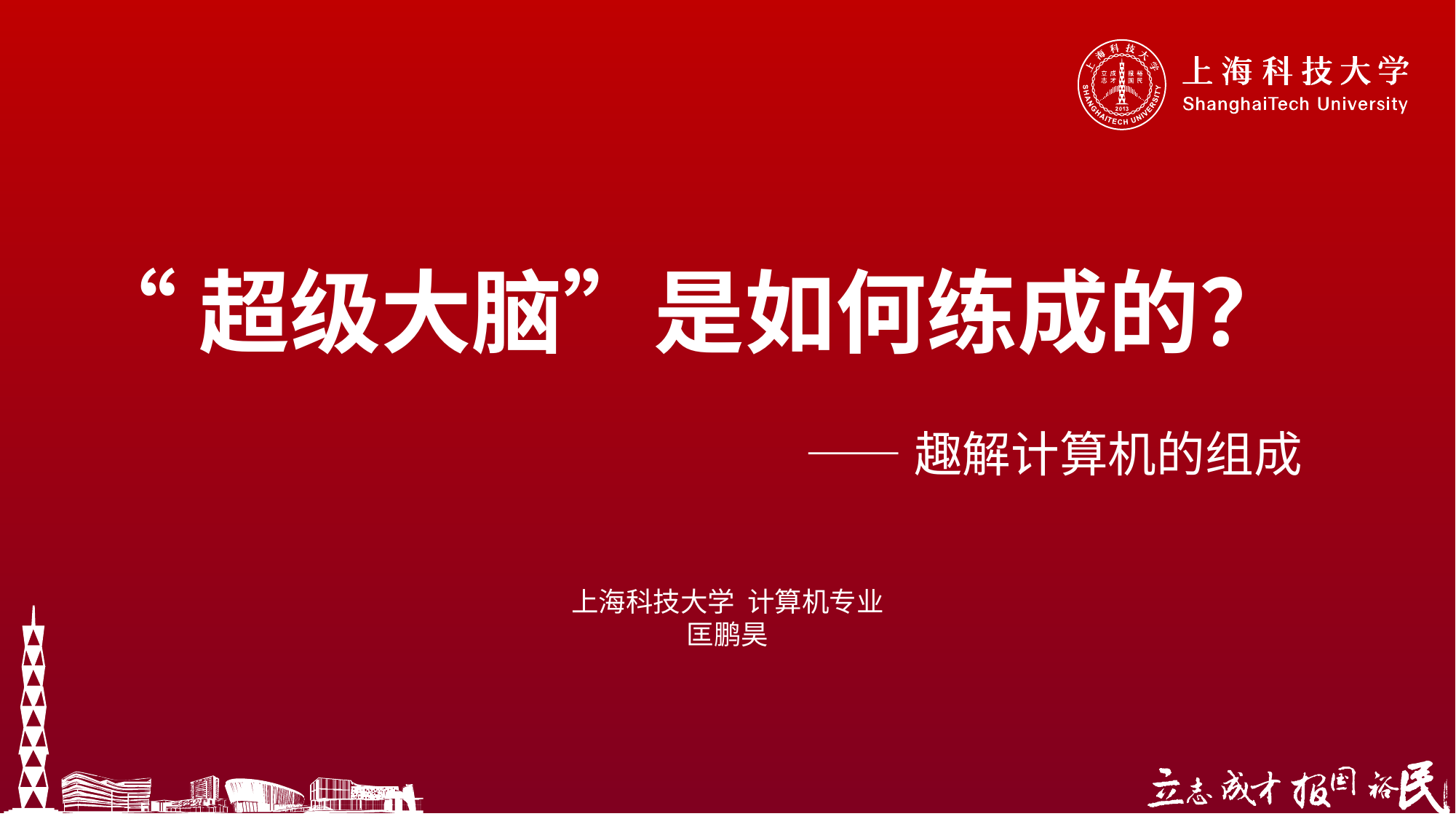

# “超级大脑”是如何练成的？
——趣解计算机的组成
上海科技大学  计算机专业
匡鹏昊